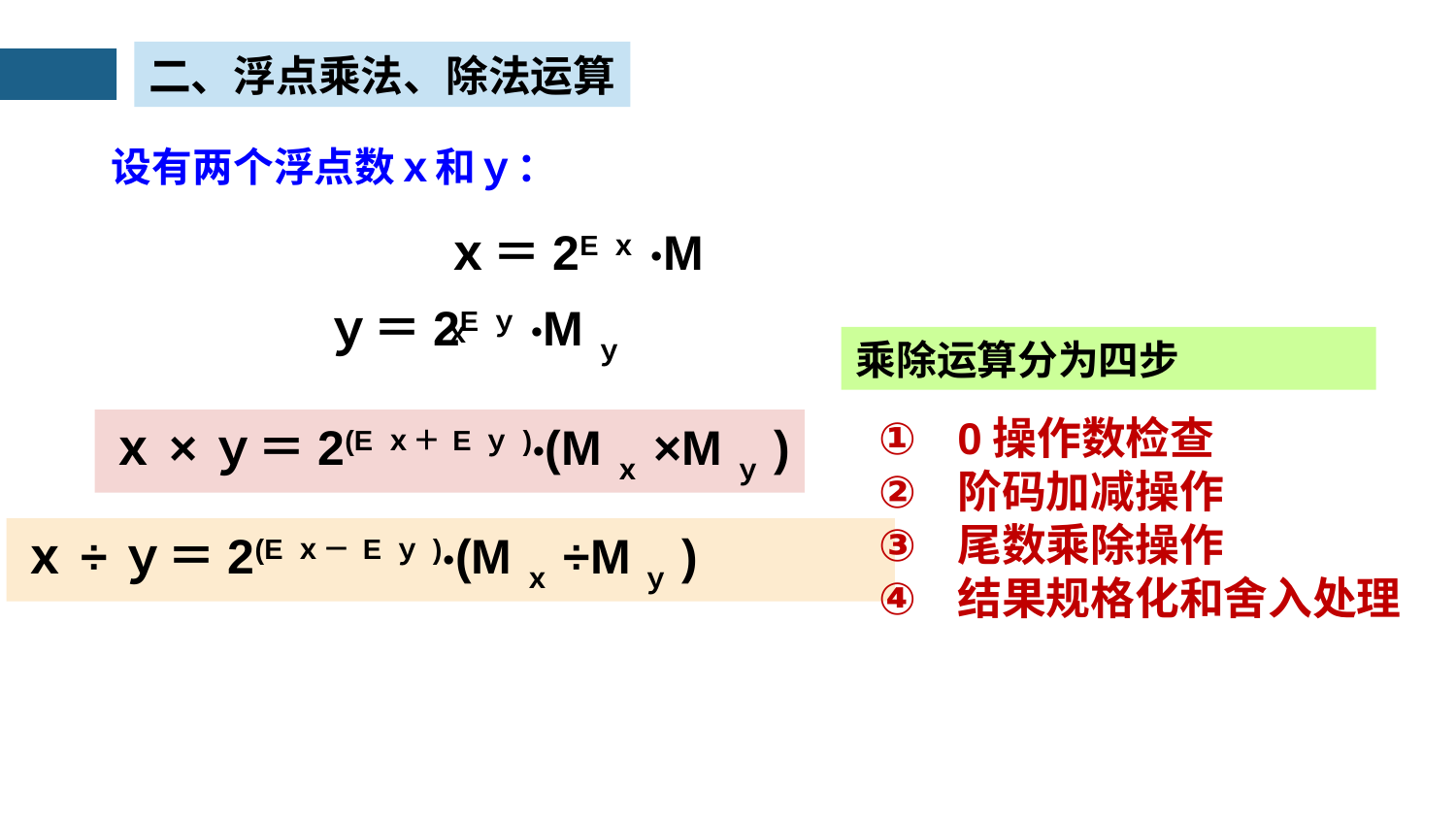

二、浮点乘法、除法运算
设有两个浮点数ｘ和ｙ：
ｘ＝2Eｘ·Mｘ
ｙ＝2Eｙ·Mｙ
乘除运算分为四步
0操作数检查
阶码加减操作
尾数乘除操作
结果规格化和舍入处理
ｘ×ｙ＝2(Eｘ＋Eｙ)·(Mｘ×Mｙ)
ｘ÷ｙ＝2(Eｘ－Eｙ)·(Mｘ÷Mｙ)